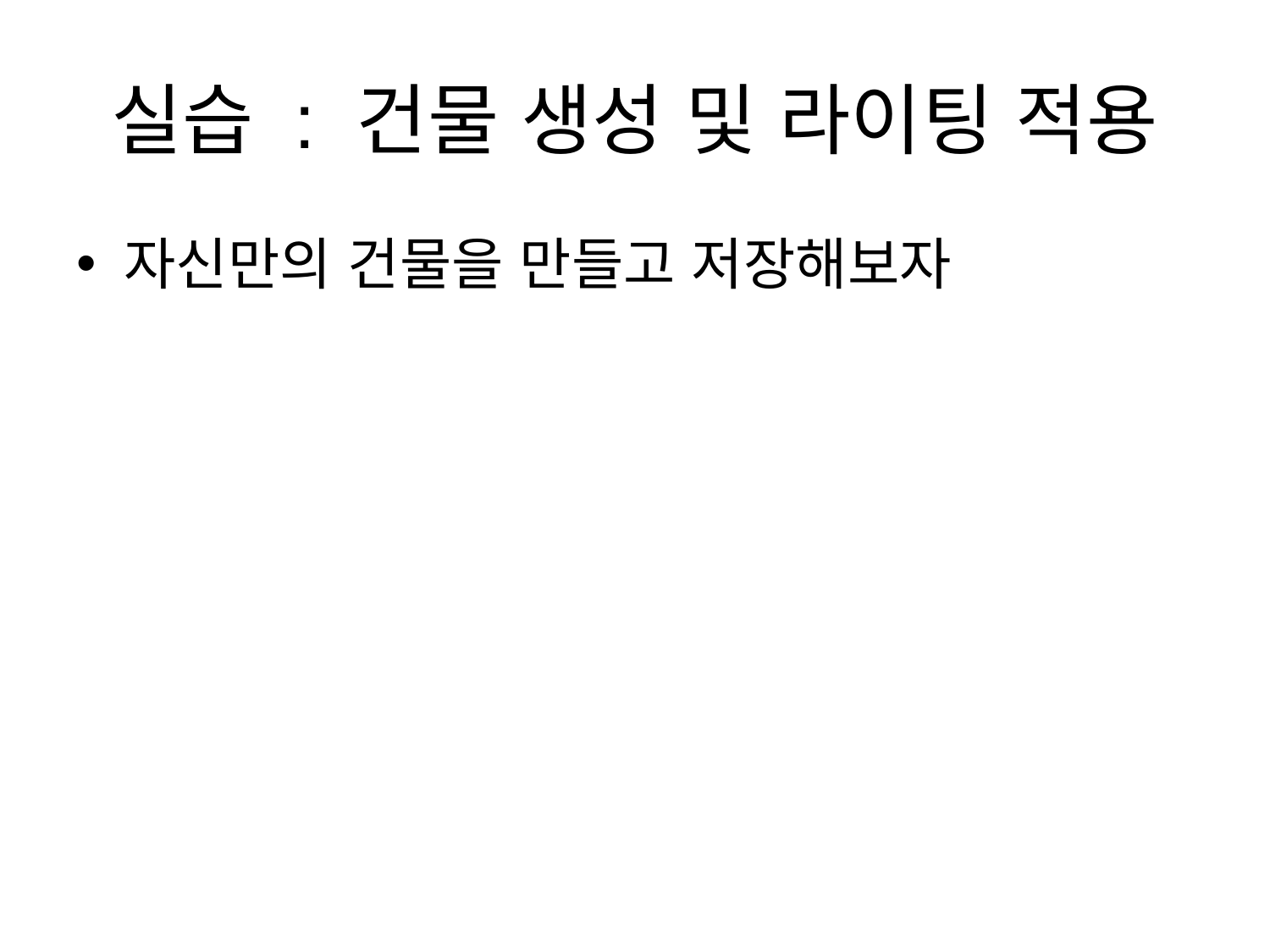

# 실습 : 건물 생성 및 라이팅 적용
자신만의 건물을 만들고 저장해보자